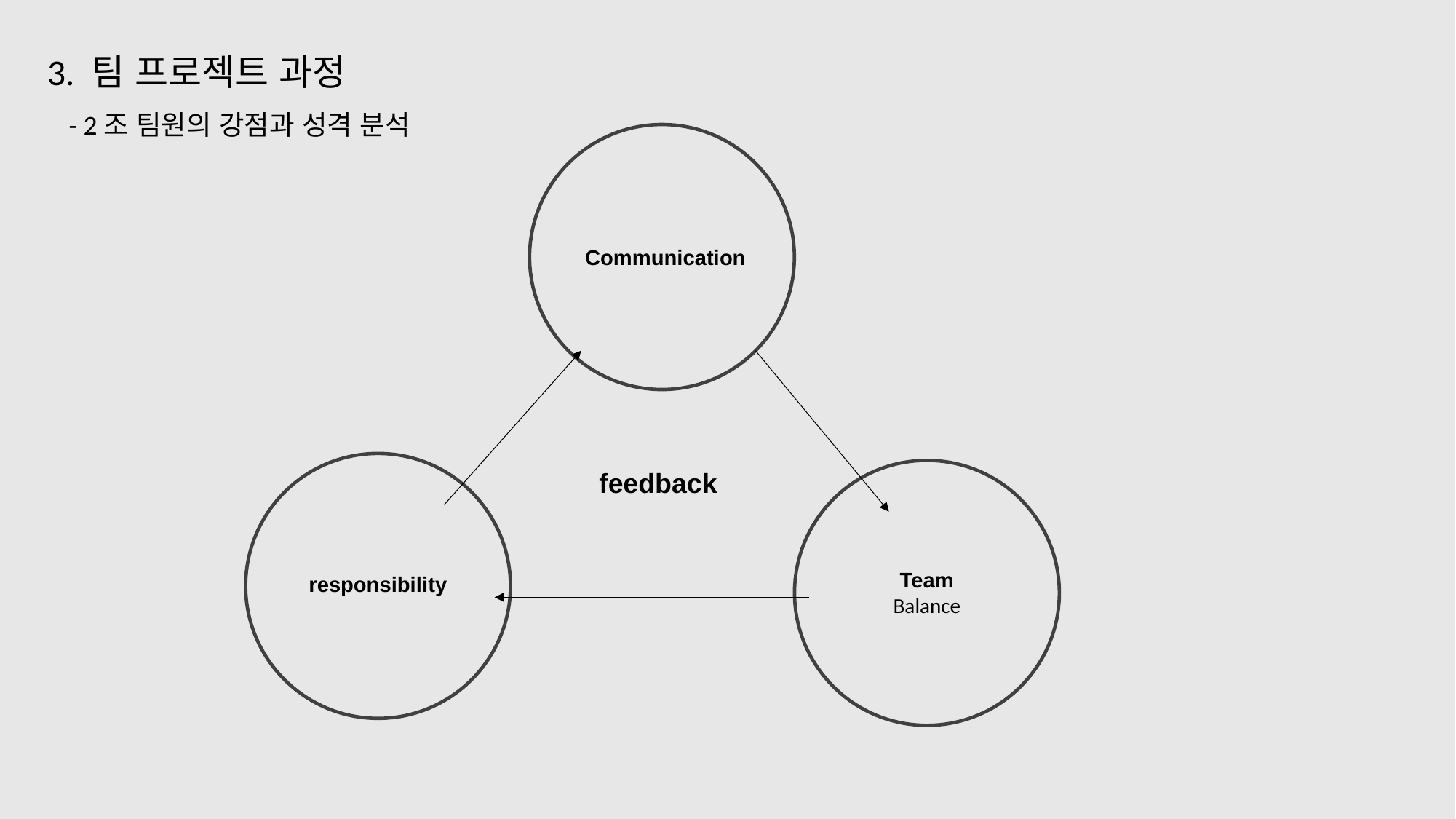

3. 팀 프로젝트 과정
- 2조 팀원의 강점과 성격 분석

Communication

feedback

Team
Balance
responsibility